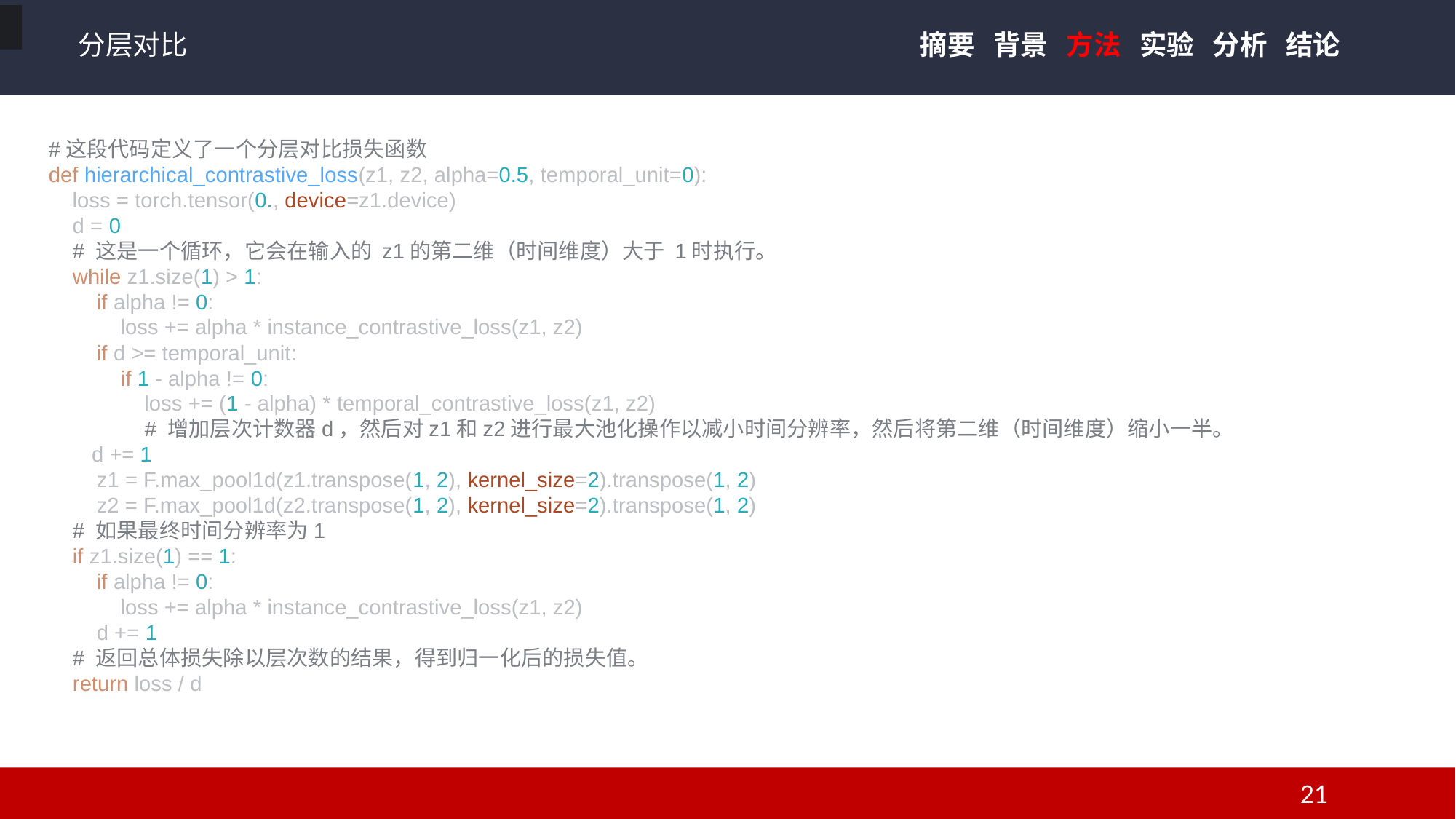

分层对比
摘要   背景   方法   实验   分析   结论
#这段代码定义了一个分层对比损失函数
def hierarchical_contrastive_loss(z1, z2, alpha=0.5, temporal_unit=0):
    loss = torch.tensor(0., device=z1.device)
    d = 0
    # 这是一个循环，它会在输入的 z1的第二维（时间维度）大于 1时执行。
    while z1.size(1) > 1:
        if alpha != 0:
            loss += alpha * instance_contrastive_loss(z1, z2)
        if d >= temporal_unit:
            if 1 - alpha != 0:
                loss += (1 - alpha) * temporal_contrastive_loss(z1, z2)
                # 增加层次计数器d，然后对z1和z2进行最大池化操作以减小时间分辨率，然后将第二维（时间维度）缩小一半。
        d += 1
        z1 = F.max_pool1d(z1.transpose(1, 2), kernel_size=2).transpose(1, 2)
        z2 = F.max_pool1d(z2.transpose(1, 2), kernel_size=2).transpose(1, 2)
    # 如果最终时间分辨率为1
    if z1.size(1) == 1:
        if alpha != 0:
            loss += alpha * instance_contrastive_loss(z1, z2)
        d += 1
    # 返回总体损失除以层次数的结果，得到归一化后的损失值。
    return loss / d
21